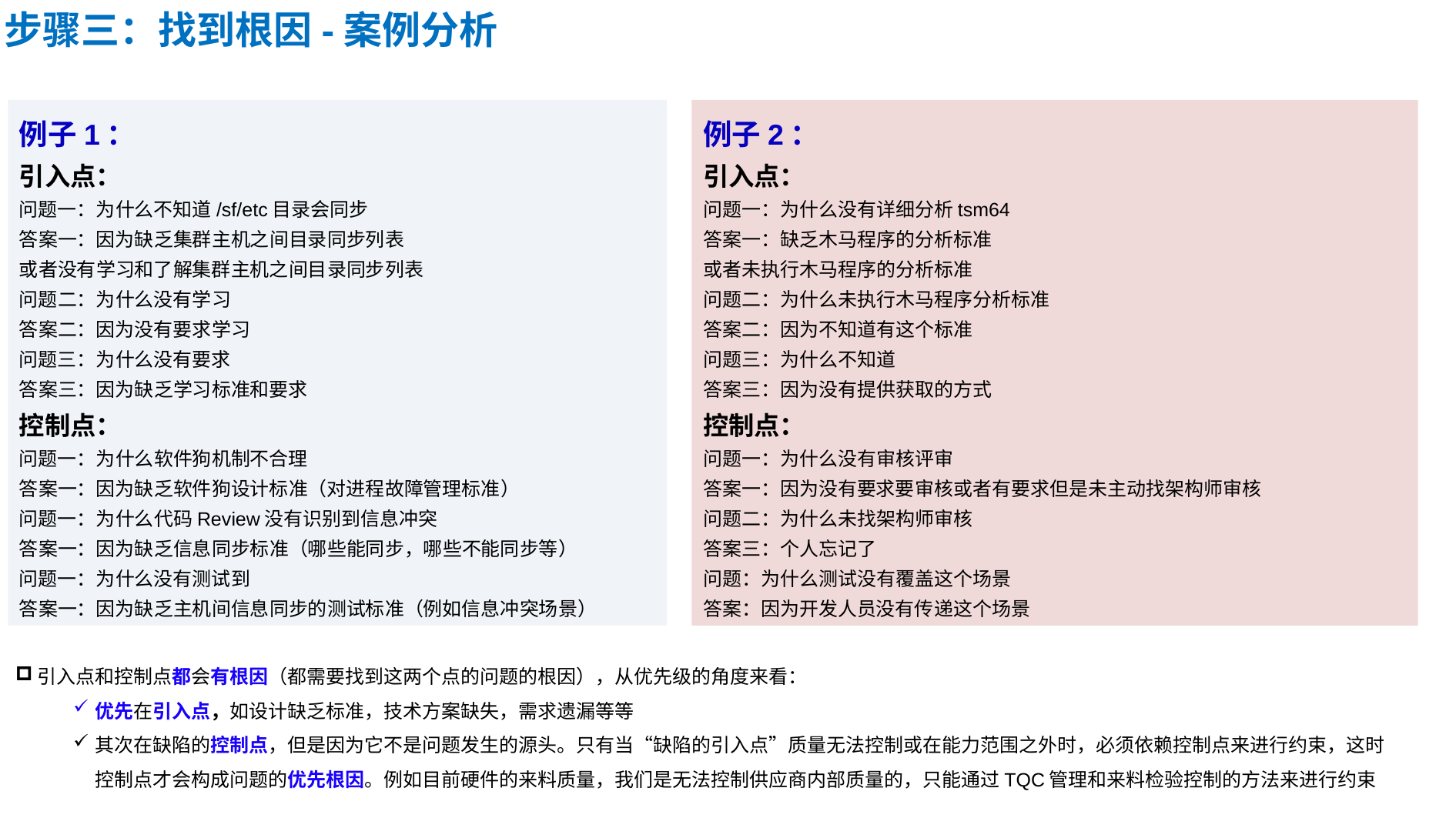

步骤三：找到根因-案例分析
例子1：
引入点：
问题一：为什么不知道/sf/etc目录会同步
答案一：因为缺乏集群主机之间目录同步列表
或者没有学习和了解集群主机之间目录同步列表
问题二：为什么没有学习
答案二：因为没有要求学习
问题三：为什么没有要求
答案三：因为缺乏学习标准和要求
控制点：
问题一：为什么软件狗机制不合理
答案一：因为缺乏软件狗设计标准（对进程故障管理标准）
问题一：为什么代码Review没有识别到信息冲突
答案一：因为缺乏信息同步标准（哪些能同步，哪些不能同步等）
问题一：为什么没有测试到
答案一：因为缺乏主机间信息同步的测试标准（例如信息冲突场景）
例子2：
引入点：
问题一：为什么没有详细分析tsm64
答案一：缺乏木马程序的分析标准
或者未执行木马程序的分析标准
问题二：为什么未执行木马程序分析标准
答案二：因为不知道有这个标准
问题三：为什么不知道
答案三：因为没有提供获取的方式
控制点：
问题一：为什么没有审核评审
答案一：因为没有要求要审核或者有要求但是未主动找架构师审核
问题二：为什么未找架构师审核
答案三：个人忘记了
问题：为什么测试没有覆盖这个场景
答案：因为开发人员没有传递这个场景
引入点和控制点都会有根因（都需要找到这两个点的问题的根因），从优先级的角度来看：
优先在引入点，如设计缺乏标准，技术方案缺失，需求遗漏等等
其次在缺陷的控制点，但是因为它不是问题发生的源头。只有当“缺陷的引入点”质量无法控制或在能力范围之外时，必须依赖控制点来进行约束，这时控制点才会构成问题的优先根因。例如目前硬件的来料质量，我们是无法控制供应商内部质量的，只能通过TQC管理和来料检验控制的方法来进行约束